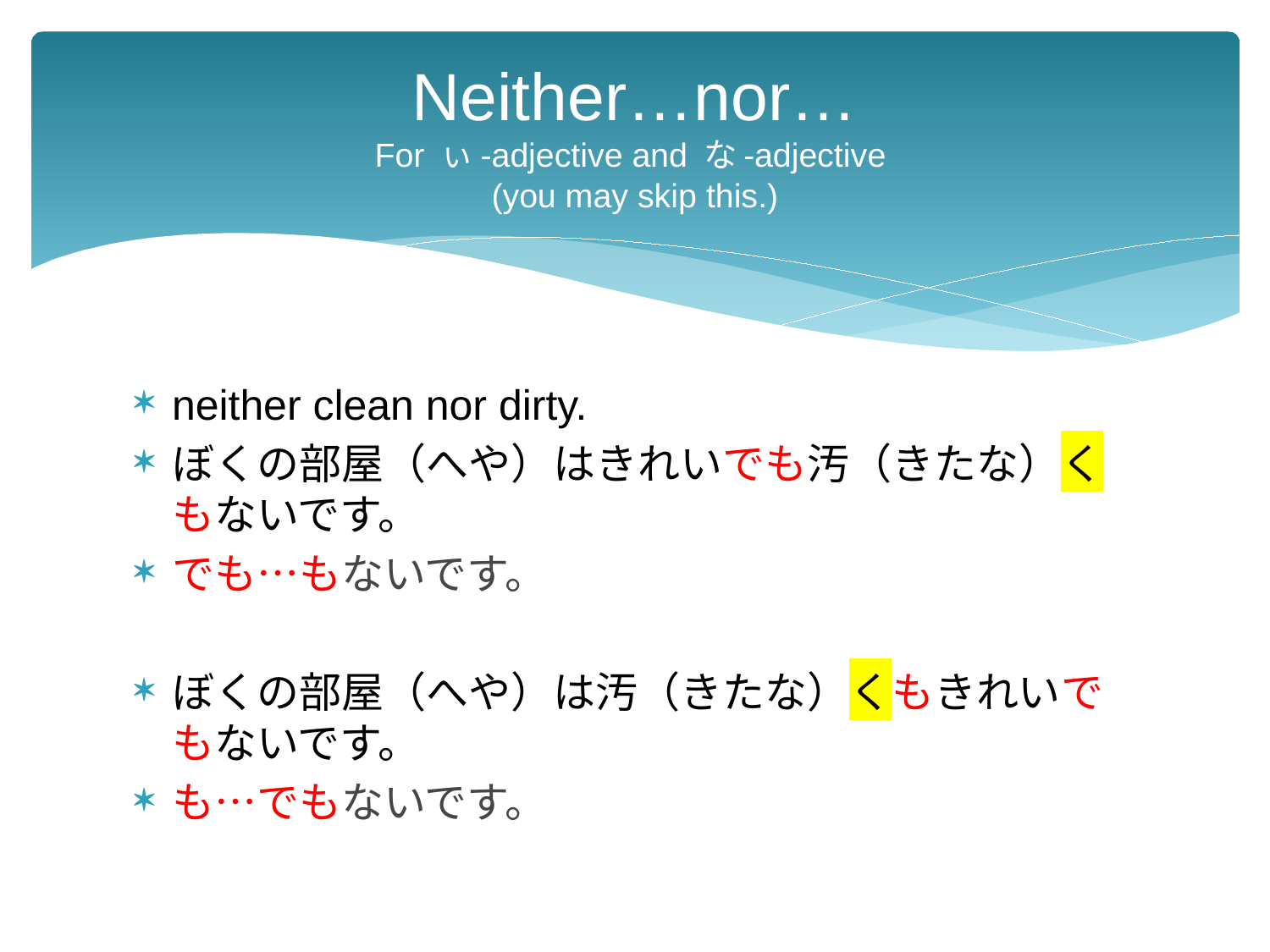

# Neither…nor… For ぃ-adjective and な-adjective (you may skip this.)
neither clean nor dirty.
ぼくの部屋（へや）はきれいでも汚（きたな）くもないです。
でも…もないです。

ぼくの部屋（へや）は汚（きたな）くもきれいでもないです。
も…でもないです。